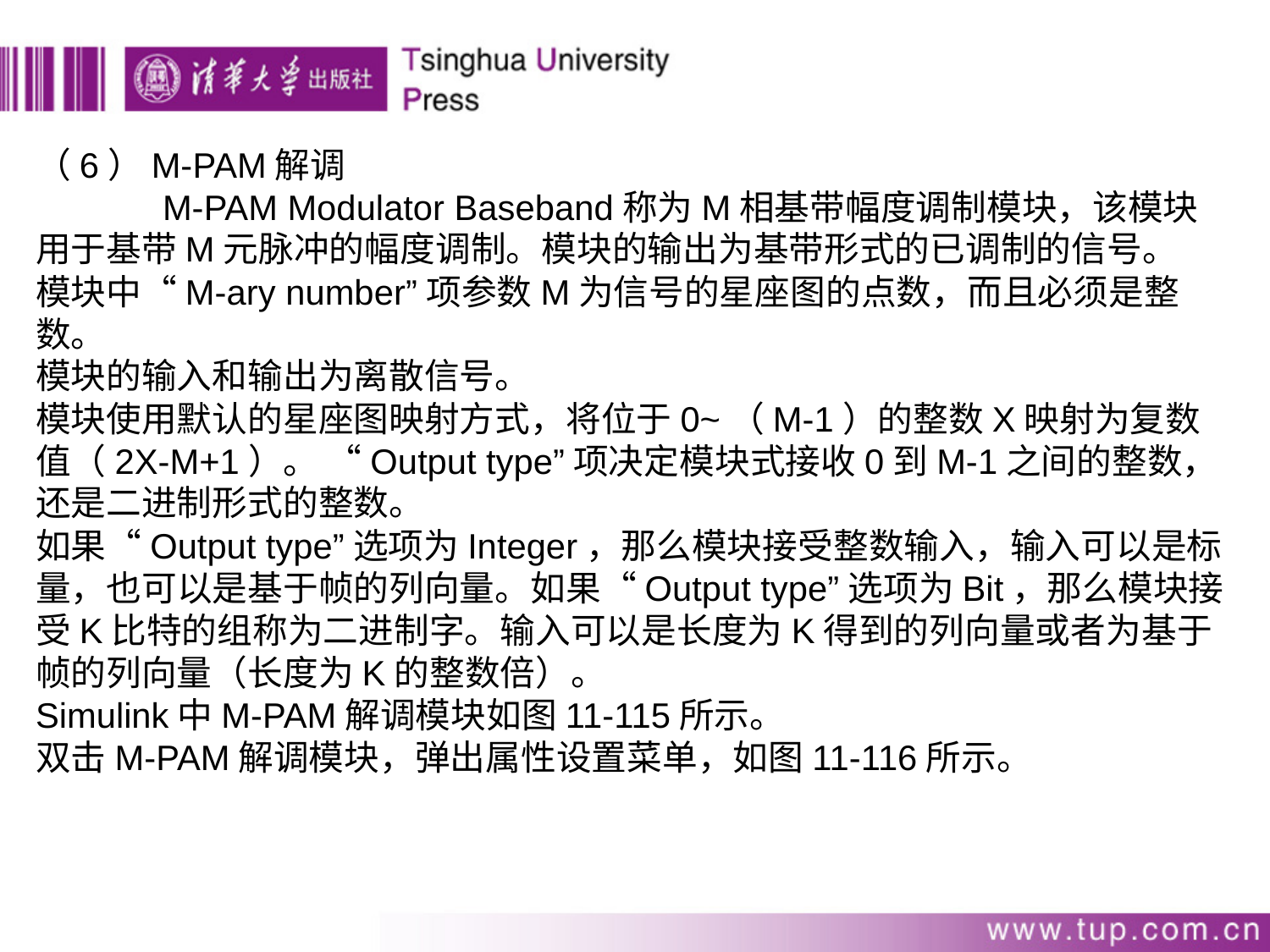

（6）M-PAM解调
	M-PAM Modulator Baseband称为M相基带幅度调制模块，该模块用于基带M元脉冲的幅度调制。模块的输出为基带形式的已调制的信号。
模块中“M-ary number”项参数M为信号的星座图的点数，而且必须是整数。
模块的输入和输出为离散信号。
模块使用默认的星座图映射方式，将位于0~（M-1）的整数X映射为复数值（2X-M+1）。 “Output type”项决定模块式接收0到M-1之间的整数，还是二进制形式的整数。
如果“Output type”选项为Integer，那么模块接受整数输入，输入可以是标量，也可以是基于帧的列向量。如果“Output type”选项为Bit，那么模块接受K比特的组称为二进制字。输入可以是长度为K得到的列向量或者为基于帧的列向量（长度为K的整数倍）。
Simulink中M-PAM解调模块如图11-115所示。
双击M-PAM解调模块，弹出属性设置菜单，如图11-116所示。